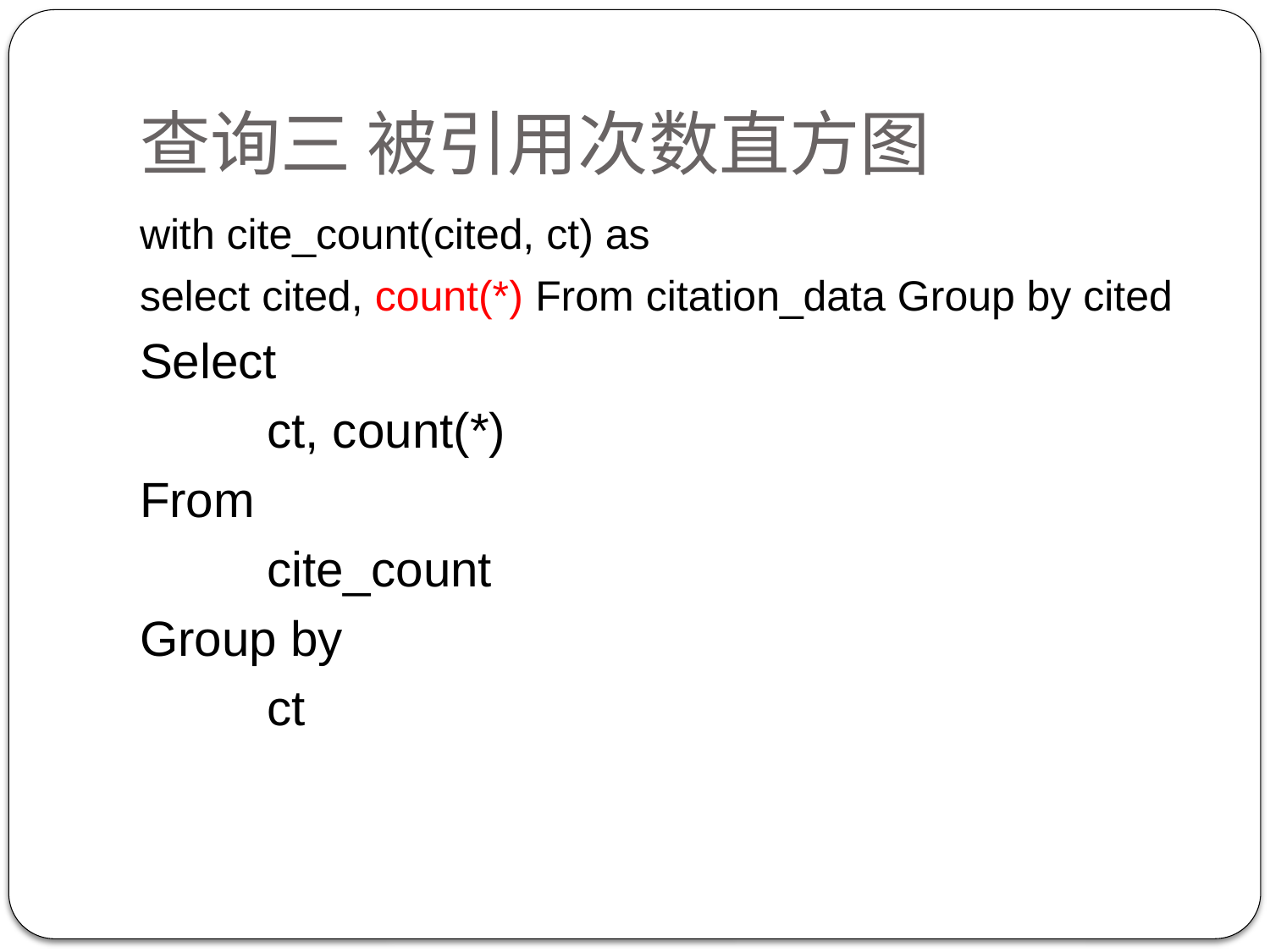

# 查询三 被引用次数直方图
with cite_count(cited, ct) as
select cited, count(*) From citation_data Group by cited
Select
	ct, count(*)
From
	cite_count
Group by
	ct